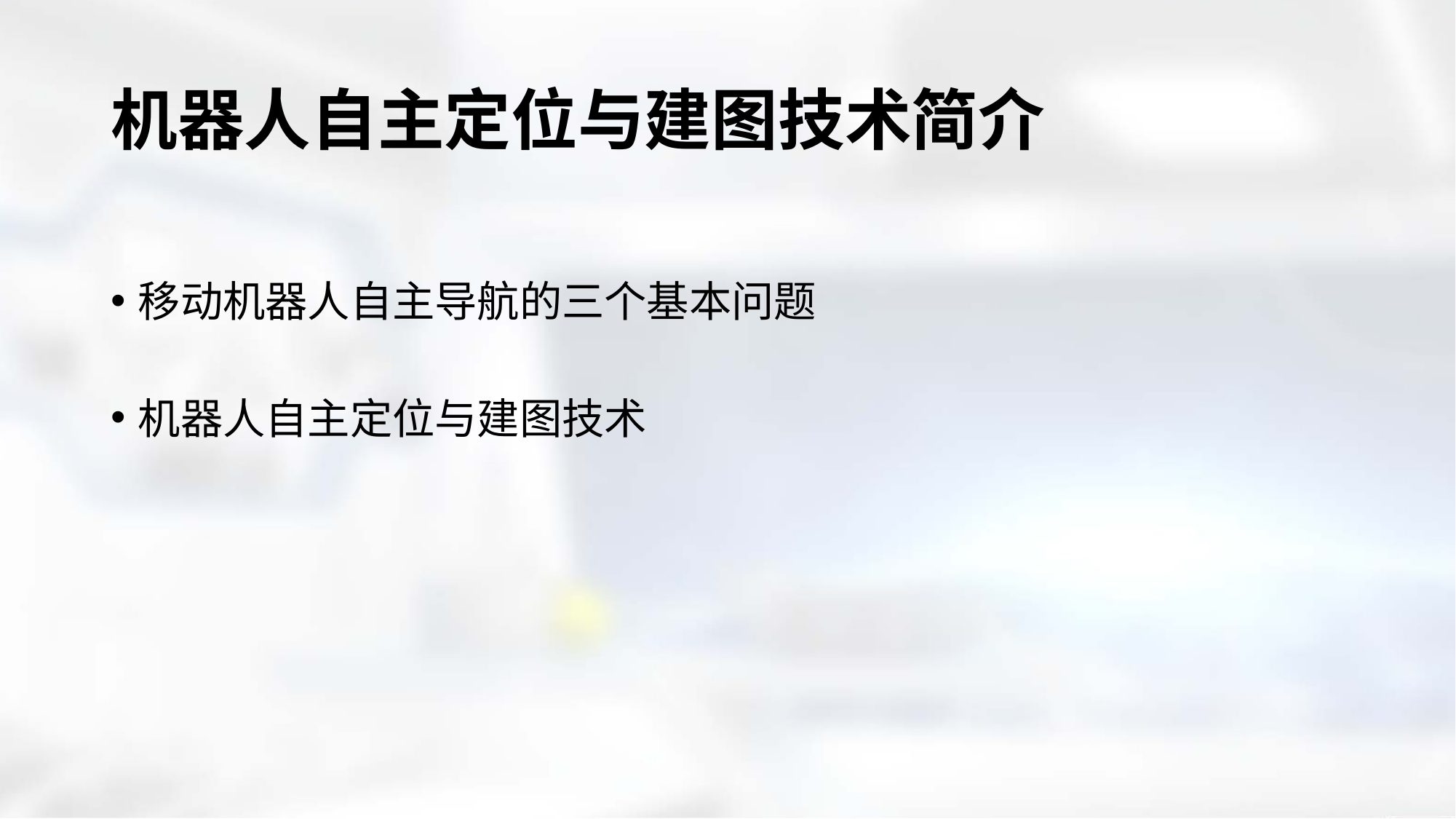

# 机器人自主定位与建图技术简介
移动机器人自主导航的三个基本问题
机器人自主定位与建图技术